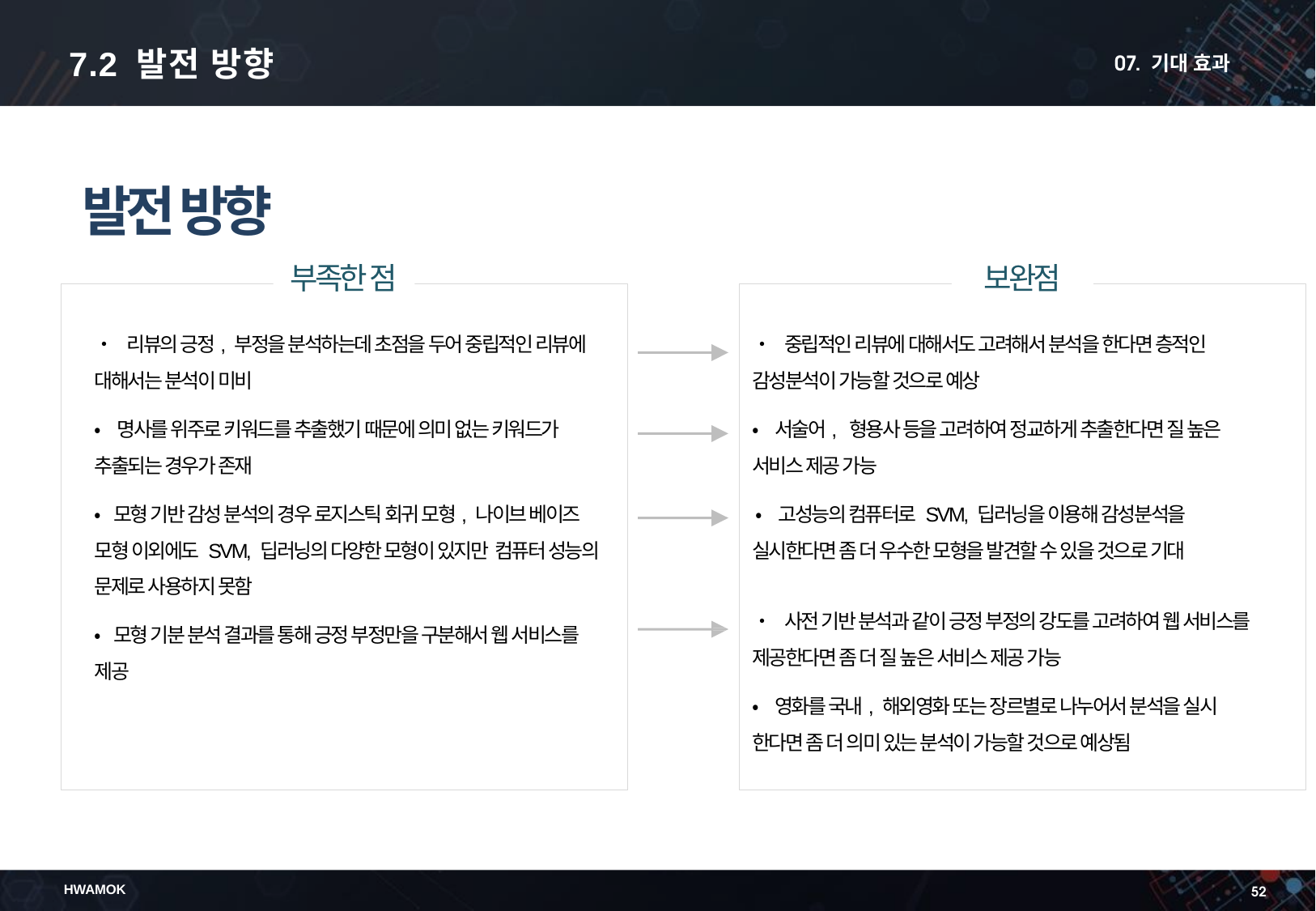

7.2 발전 방향
07. 기대 효과
발전 방향
부족한 점
보완점

•   리뷰의 긍정, 부정을 분석하는데 초점을 두어 중립적인 리뷰에 대해서는 분석이 미비
•   명사를 위주로 키워드를 추출했기 때문에 의미 없는 키워드가 추출되는 경우가 존재
•  모형 기반 감성 분석의 경우 로지스틱 회귀 모형, 나이브 베이즈 모형 이외에도 SVM, 딥러닝의 다양한 모형이 있지만  컴퓨터 성능의 문제로 사용하지 못함
•  모형 기분 분석 결과를 통해 긍정 부정만을 구분해서 웹 서비스를 제공
•   중립적인 리뷰에 대해서도 고려해서 분석을 한다면 층적인 감성분석이 가능할 것으로 예상
•   서술어,  형용사 등을 고려하여 정교하게 추출한다면 질 높은 서비스 제공 가능
 •   고성능의 컴퓨터로 SVM, 딥러닝을 이용해 감성분석을 실시한다면 좀 더 우수한 모형을 발견할 수 있을 것으로 기대

•   사전 기반 분석과 같이 긍정 부정의 강도를 고려하여 웹 서비스를 제공한다면 좀 더 질 높은 서비스 제공 가능
•   영화를 국내, 해외영화 또는 장르별로 나누어서 분석을 실시 한다면 좀 더 의미 있는 분석이 가능할 것으로 예상됨

HWAMOK
52